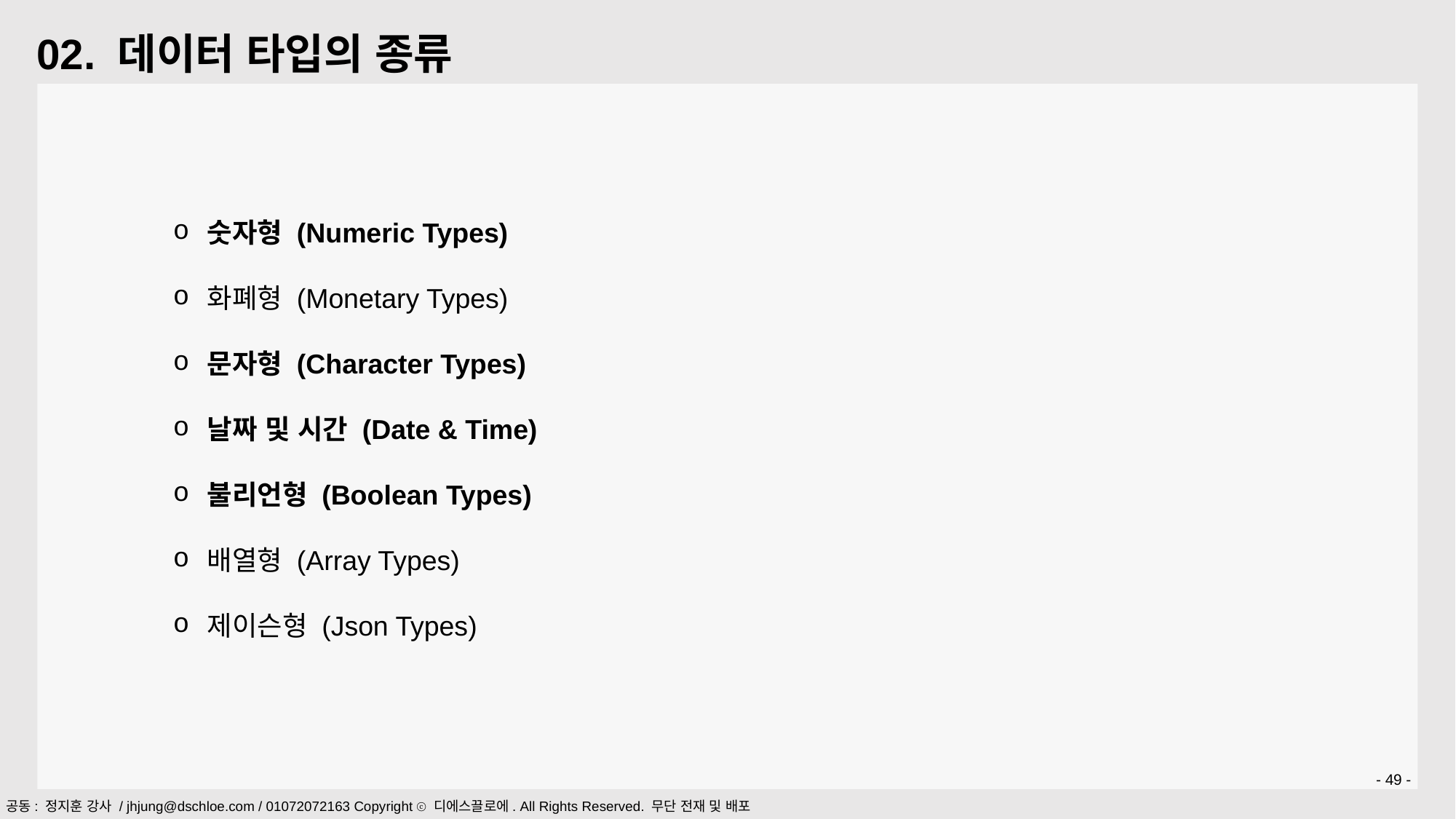

02. 데이터 타입의 종류
숫자형 (Numeric Types)
화폐형 (Monetary Types)
문자형 (Character Types)
날짜 및 시간 (Date & Time)
불리언형 (Boolean Types)
배열형 (Array Types)
제이슨형 (Json Types)
- 49 -